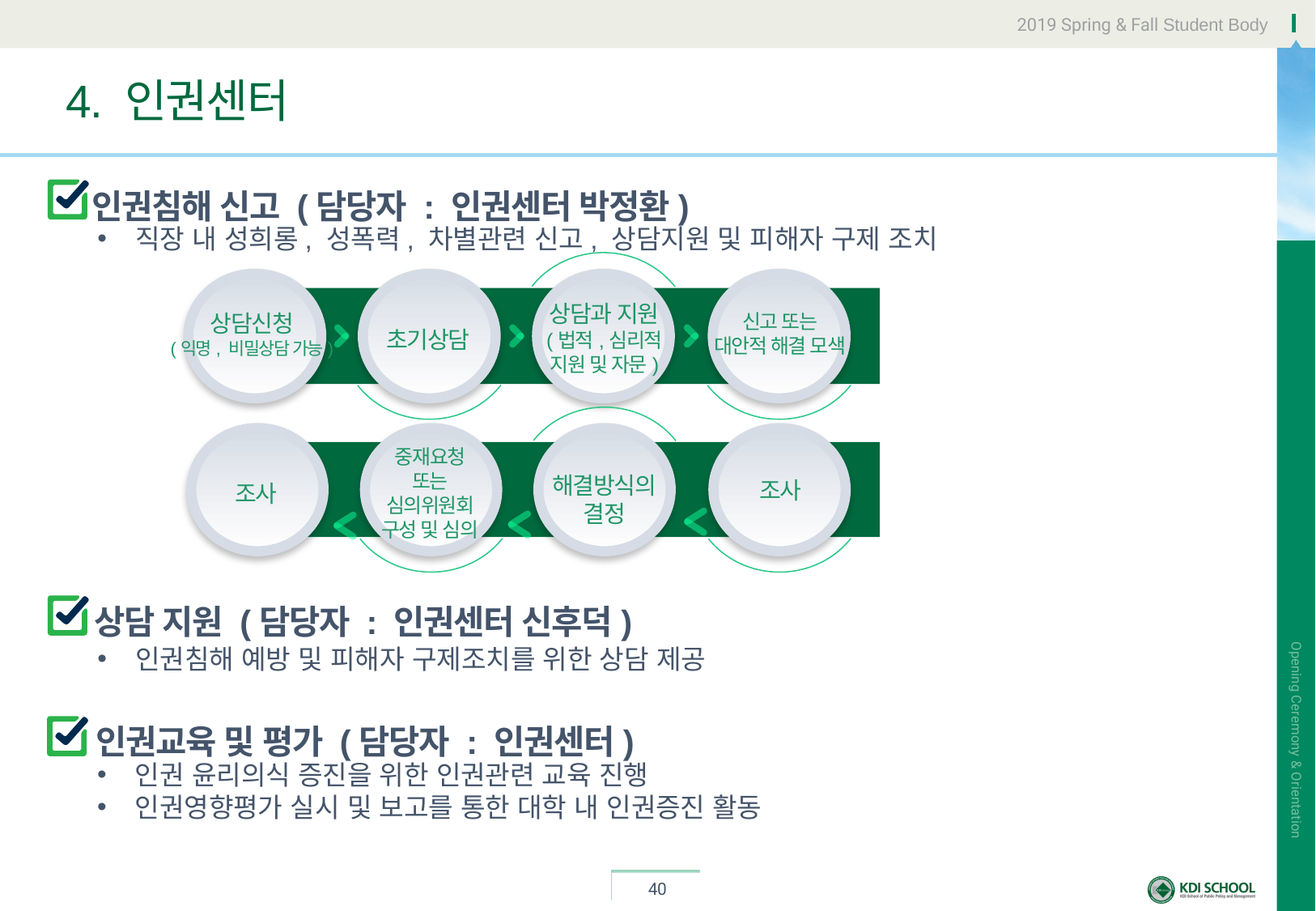

# 4. 인권센터
인권침해 신고 (담당자 : 인권센터 박정환)

직장 내 성희롱, 성폭력, 차별관련 신고, 상담지원 및 피해자 구제 조치

상담과 지원
(법적,심리적
지원 및 자문)
상담신청
(익명, 비밀상담 가능)
신고 또는
대안적 해결 모색
초기상담

중재요청
또는
심의위원회
구성 및 심의

해결방식의
결정
조사
조사
상담 지원 (담당자 : 인권센터 신후덕)

인권침해 예방 및 피해자 구제조치를 위한 상담 제공
인권교육 및 평가 (담당자 : 인권센터)

인권 윤리의식 증진을 위한 인권관련 교육 진행
인권영향평가 실시 및 보고를 통한 대학 내 인권증진 활동